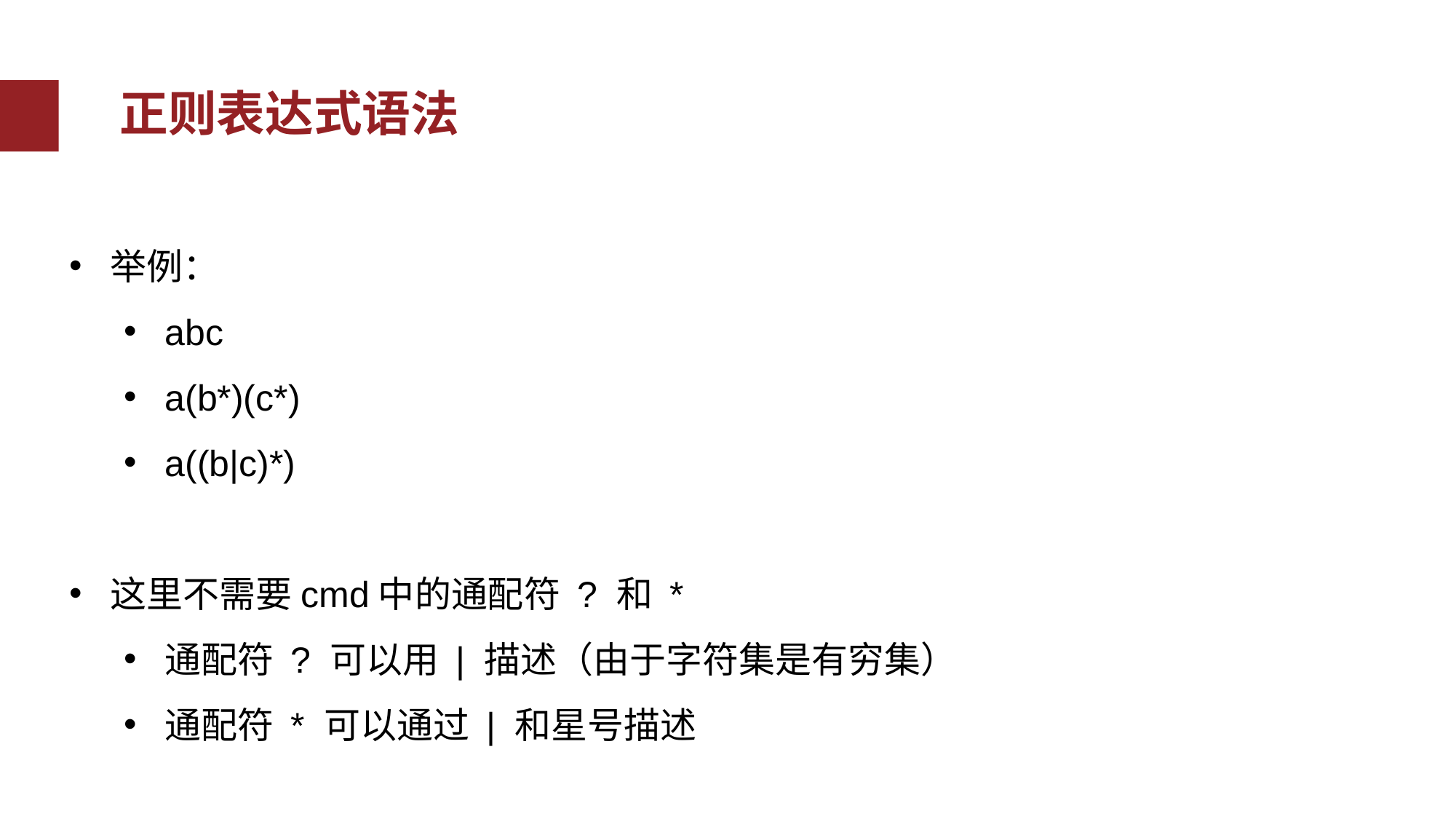

正则表达式语法

举例：
abc
a(b*)(c*)
a((b|c)*)
这里不需要cmd中的通配符 ? 和 *
通配符 ? 可以用 | 描述（由于字符集是有穷集）
通配符 * 可以通过 | 和星号描述